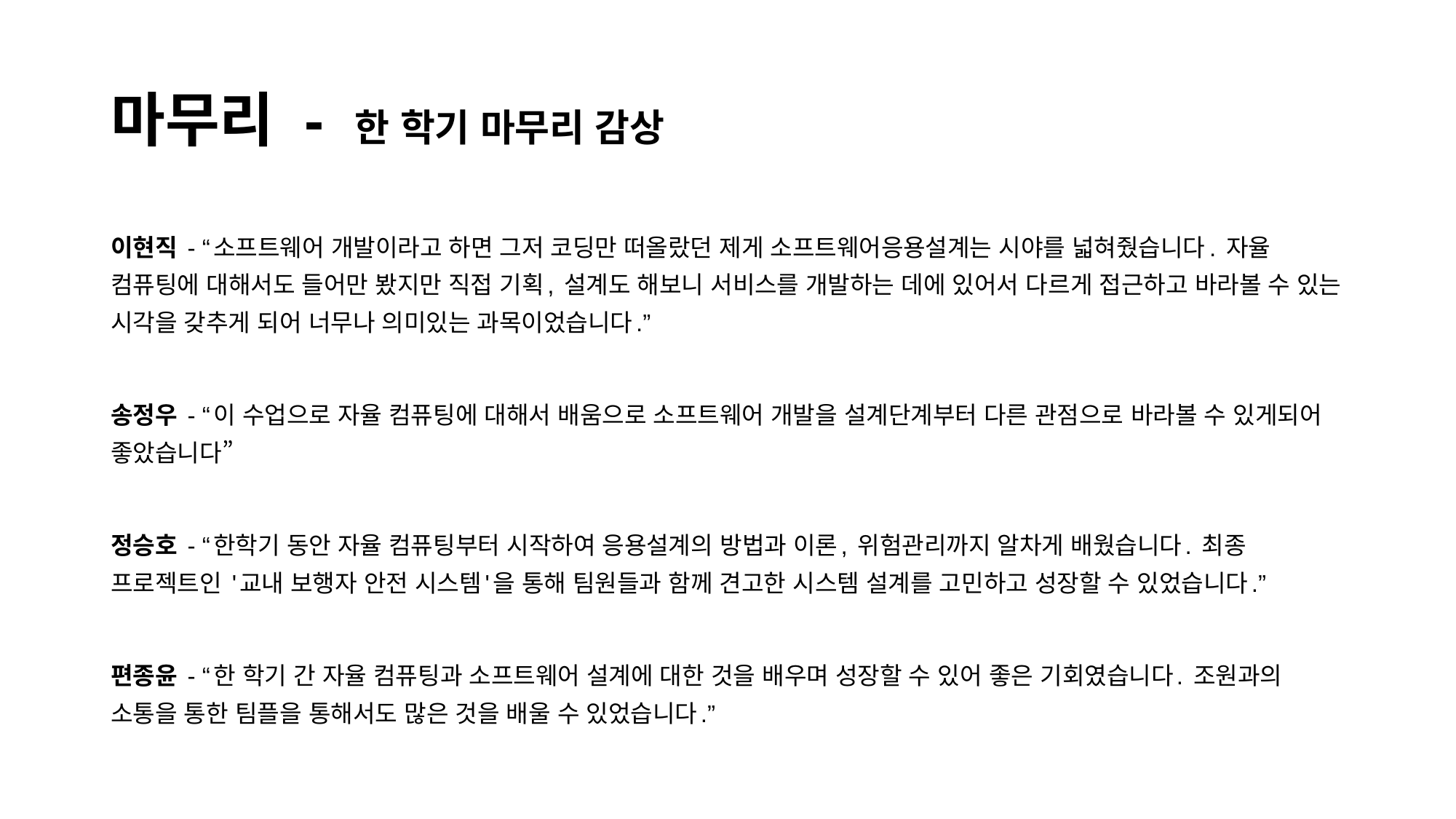

# 마무리 - 한 학기 마무리 감상
이현직 - “소프트웨어 개발이라고 하면 그저 코딩만 떠올랐던 제게 소프트웨어응용설계는 시야를 넓혀줬습니다. 자율 컴퓨팅에 대해서도 들어만 봤지만 직접 기획, 설계도 해보니 서비스를 개발하는 데에 있어서 다르게 접근하고 바라볼 수 있는 시각을 갖추게 되어 너무나 의미있는 과목이었습니다.”

송정우 - “이 수업으로 자율 컴퓨팅에 대해서 배움으로 소프트웨어 개발을 설계단계부터 다른 관점으로 바라볼 수 있게되어 좋았습니다”

정승호 - “한학기 동안 자율 컴퓨팅부터 시작하여 응용설계의 방법과 이론, 위험관리까지 알차게 배웠습니다. 최종 프로젝트인 '교내 보행자 안전 시스템'을 통해 팀원들과 함께 견고한 시스템 설계를 고민하고 성장할 수 있었습니다.”

편종윤 - “한 학기 간 자율 컴퓨팅과 소프트웨어 설계에 대한 것을 배우며 성장할 수 있어 좋은 기회였습니다. 조원과의 소통을 통한 팀플을 통해서도 많은 것을 배울 수 있었습니다.”